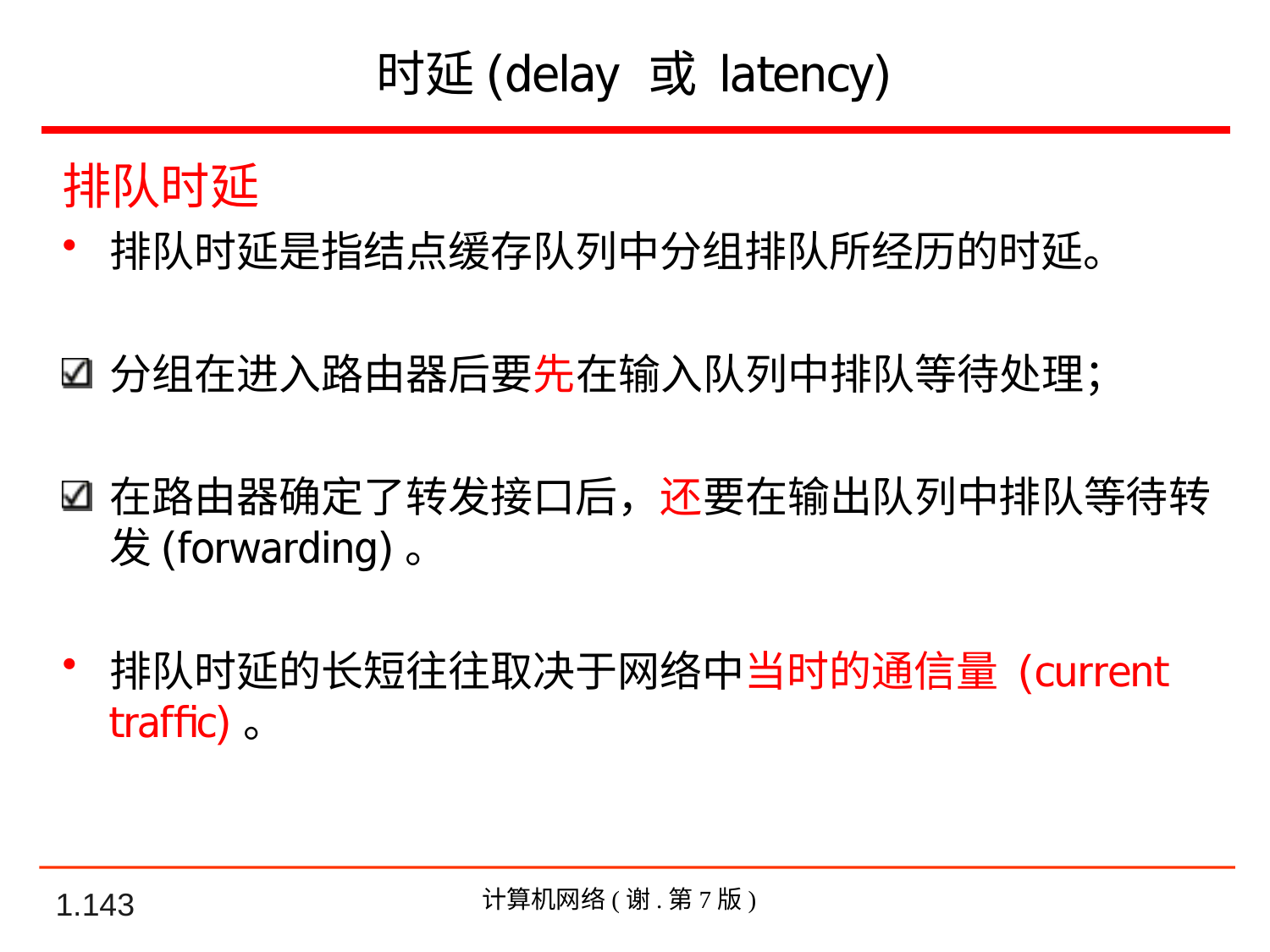

时延(delay 或 latency)
排队时延
排队时延是指结点缓存队列中分组排队所经历的时延。

分组在进入路由器后要先在输入队列中排队等待处理；

在路由器确定了转发接口后，还要在输出队列中排队等待转发(forwarding)。

排队时延的长短往往取决于网络中当时的通信量 (current traffic)。